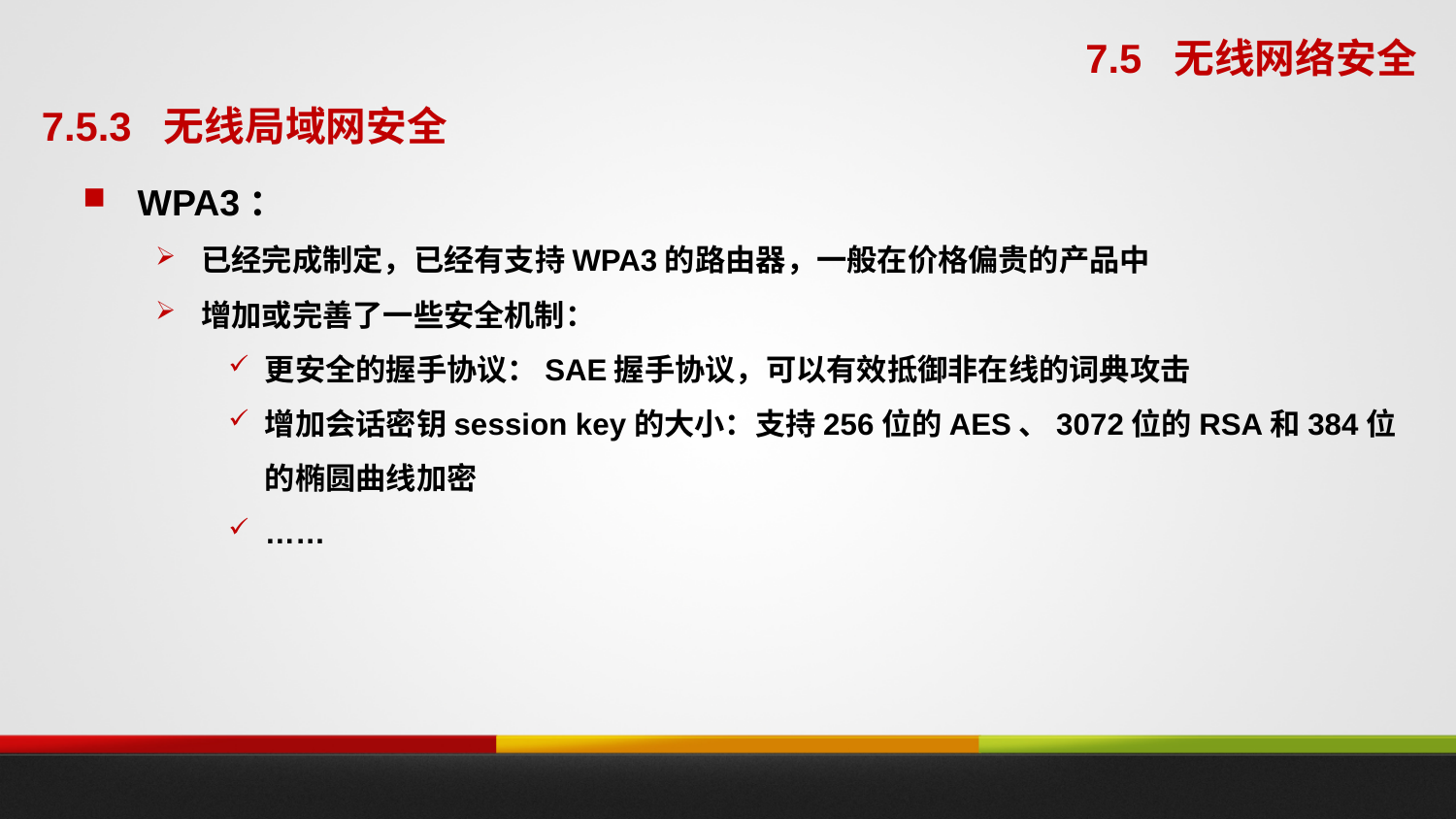

7.5  无线网络安全
7.5.3  无线局域网安全
WPA3：
已经完成制定，已经有支持WPA3的路由器，一般在价格偏贵的产品中
增加或完善了一些安全机制：
更安全的握手协议：SAE握手协议，可以有效抵御非在线的词典攻击
增加会话密钥session key的大小：支持256位的AES、3072位的RSA和384位的椭圆曲线加密
……